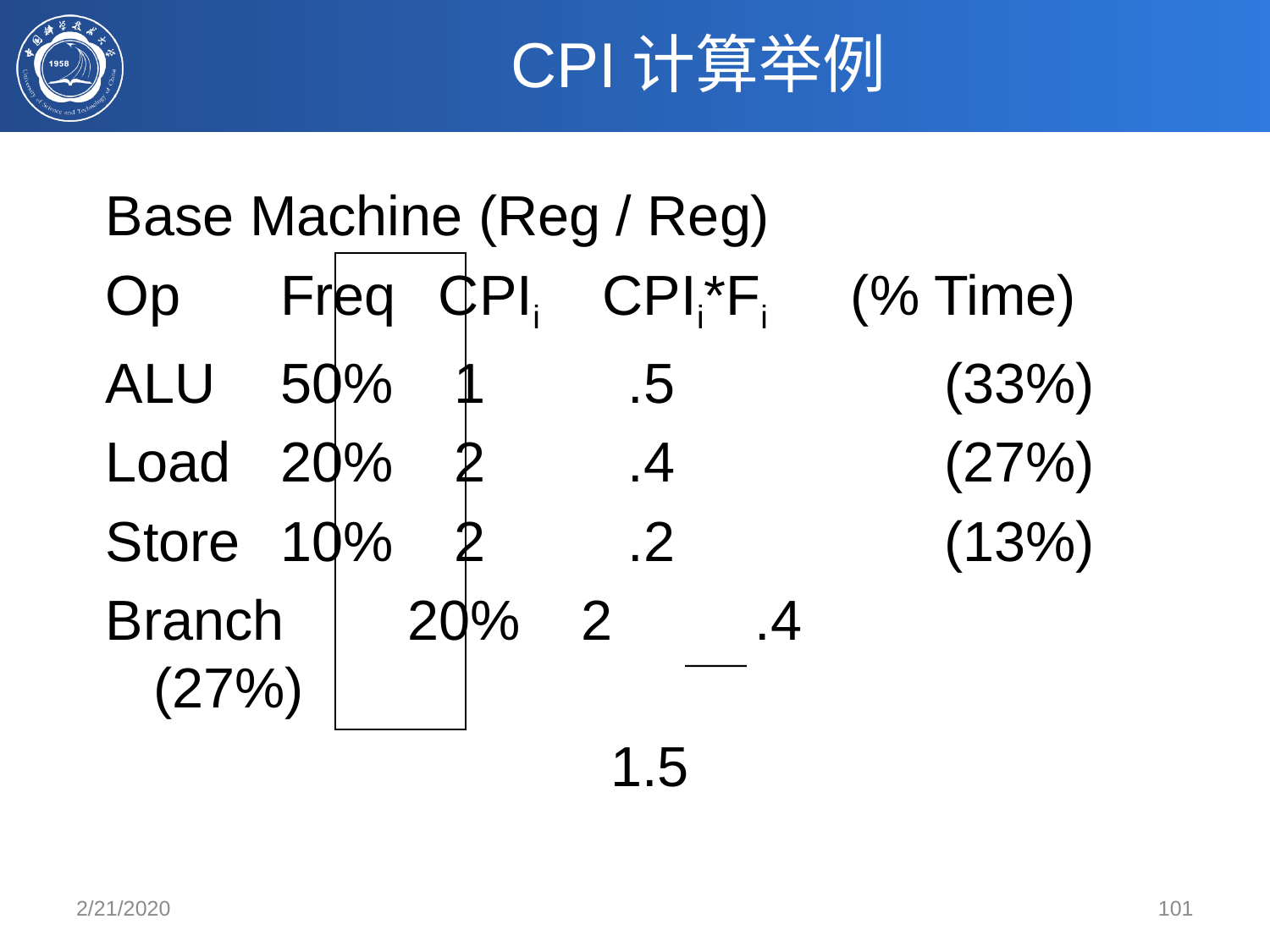

# CPI计算举例
Base Machine (Reg / Reg)
Op 	Freq	  CPIi    CPIi*Fi	    (% Time)
ALU	50%	   1	      .5	          (33%)
Load	20%	   2	      .4	          (27%)
Store	10%	   2	      .2	          (13%)
Branch	20%	   2	      .4	          (27%)
 			             1.5

2/21/2020
101